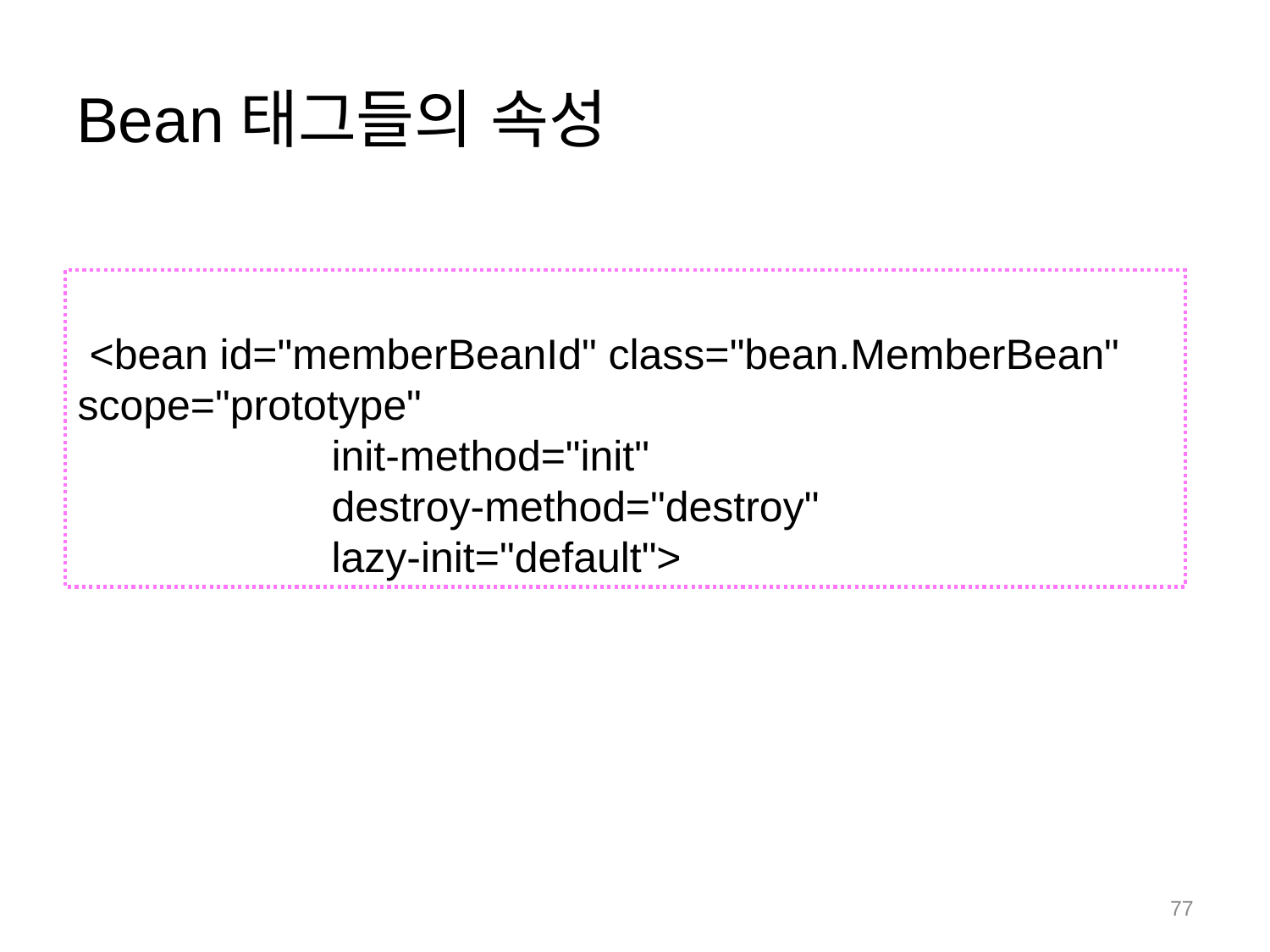

# Bean태그들의 속성

 <bean id="memberBeanId" class="bean.MemberBean" scope="prototype"
		init-method="init"
		destroy-method="destroy"
		lazy-init="default">
77